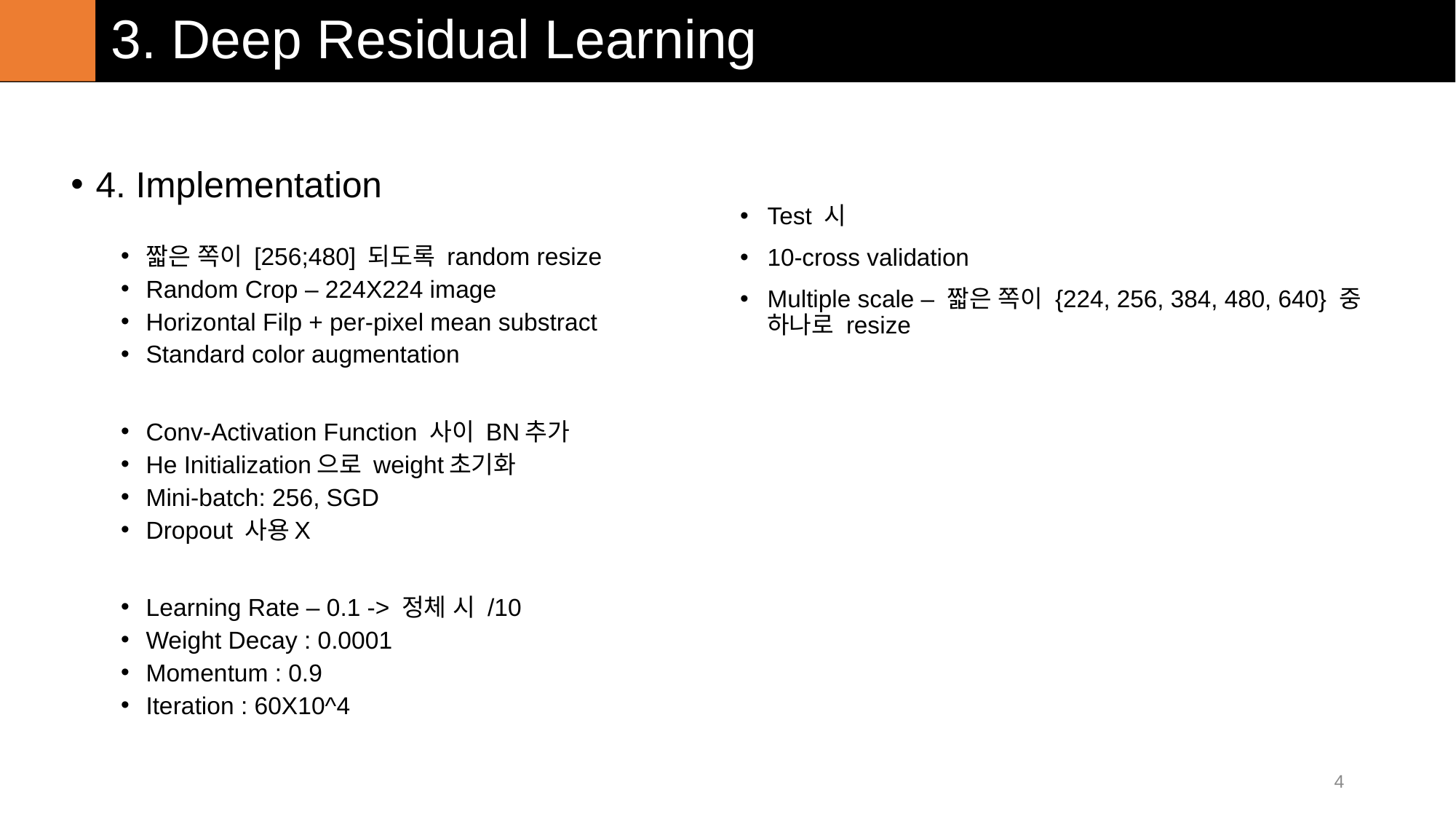

# 3. Deep Residual Learning
4. Implementation

짧은 쪽이 [256;480] 되도록 random resize
Random Crop – 224X224 image
Horizontal Filp + per-pixel mean substract
Standard color augmentation

Conv-Activation Function 사이 BN추가
He Initialization으로 weight초기화
Mini-batch: 256, SGD
Dropout 사용X

Learning Rate – 0.1 -> 정체 시 /10
Weight Decay : 0.0001
Momentum : 0.9
Iteration : 60X10^4
Test 시
10-cross validation
Multiple scale – 짧은 쪽이 {224, 256, 384, 480, 640} 중 하나로 resize
4